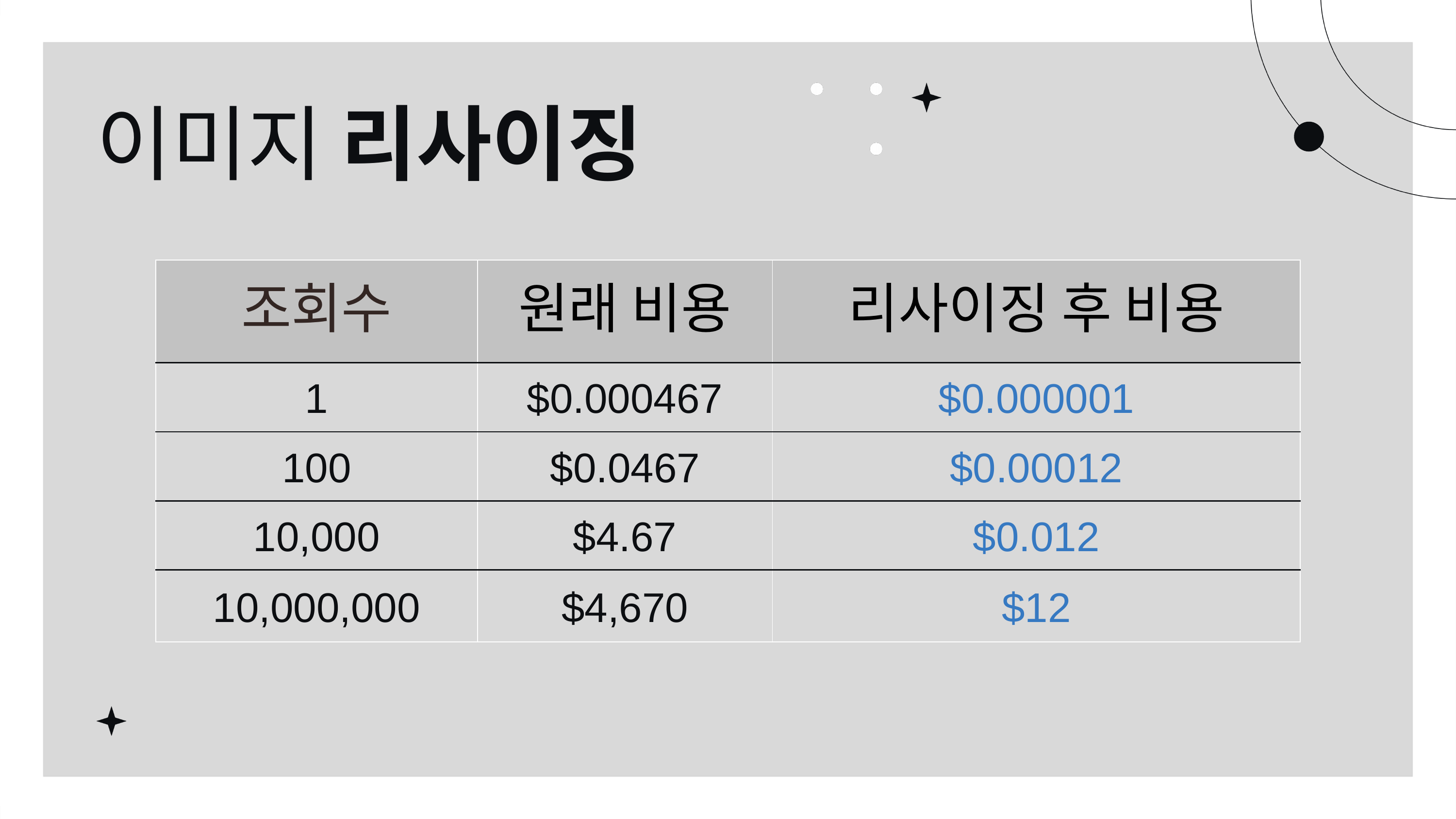

이미지 리사이징

| 조회수 | 원래 비용 | 리사이징 후 비용 |
| --- | --- | --- |
| 1 | $0.000467 | $0.000001 |
| 100 | $0.0467 | $0.00012 |
| 10,000 | $4.67 | $0.012 |
| 10,000,000 | $4,670 | $12 |